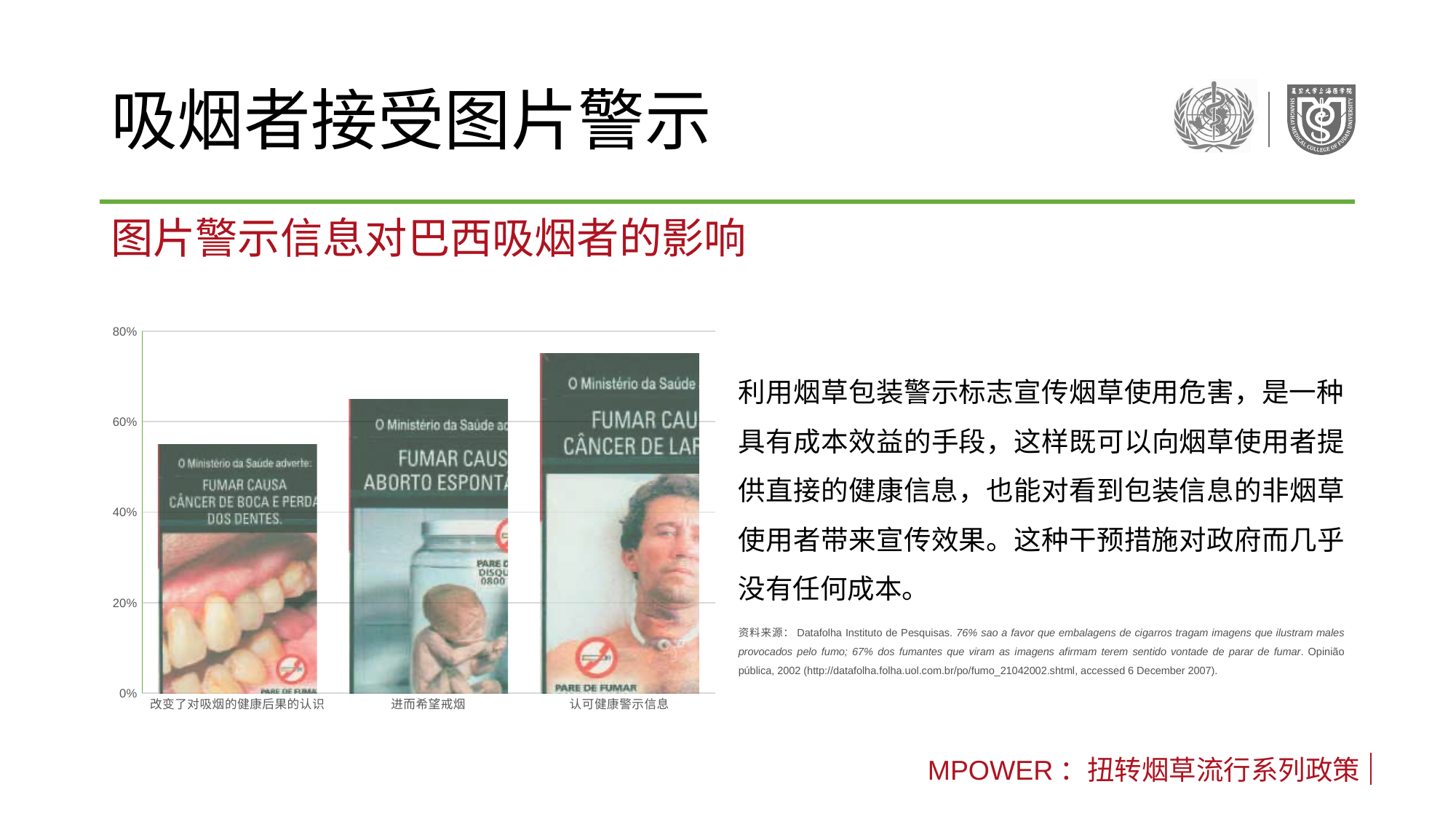

# 吸烟者接受图片警示
图片警示信息对巴西吸烟者的影响

### Chart

| Category | 列2 |
|---|---|
| 改变了对吸烟的健康后果的认识 | 0.55 |
| 进而希望戒烟 | 0.65 |
| 认可健康警示信息 | 0.75 |
利用烟草包装警示标志宣传烟草使用危害，是一种具有成本效益的手段，这样既可以向烟草使用者提供直接的健康信息，也能对看到包装信息的非烟草使用者带来宣传效果。这种干预措施对政府而几乎没有任何成本。
资料来源：Datafolha Instituto de Pesquisas. 76% sao a favor que embalagens de cigarros tragam imagens que ilustram males provocados pelo fumo; 67% dos fumantes que viram as imagens afirmam terem sentido vontade de parar de fumar. Opinião pública, 2002 (http://datafolha.folha.uol.com.br/po/fumo_21042002.shtml, accessed 6 December 2007).